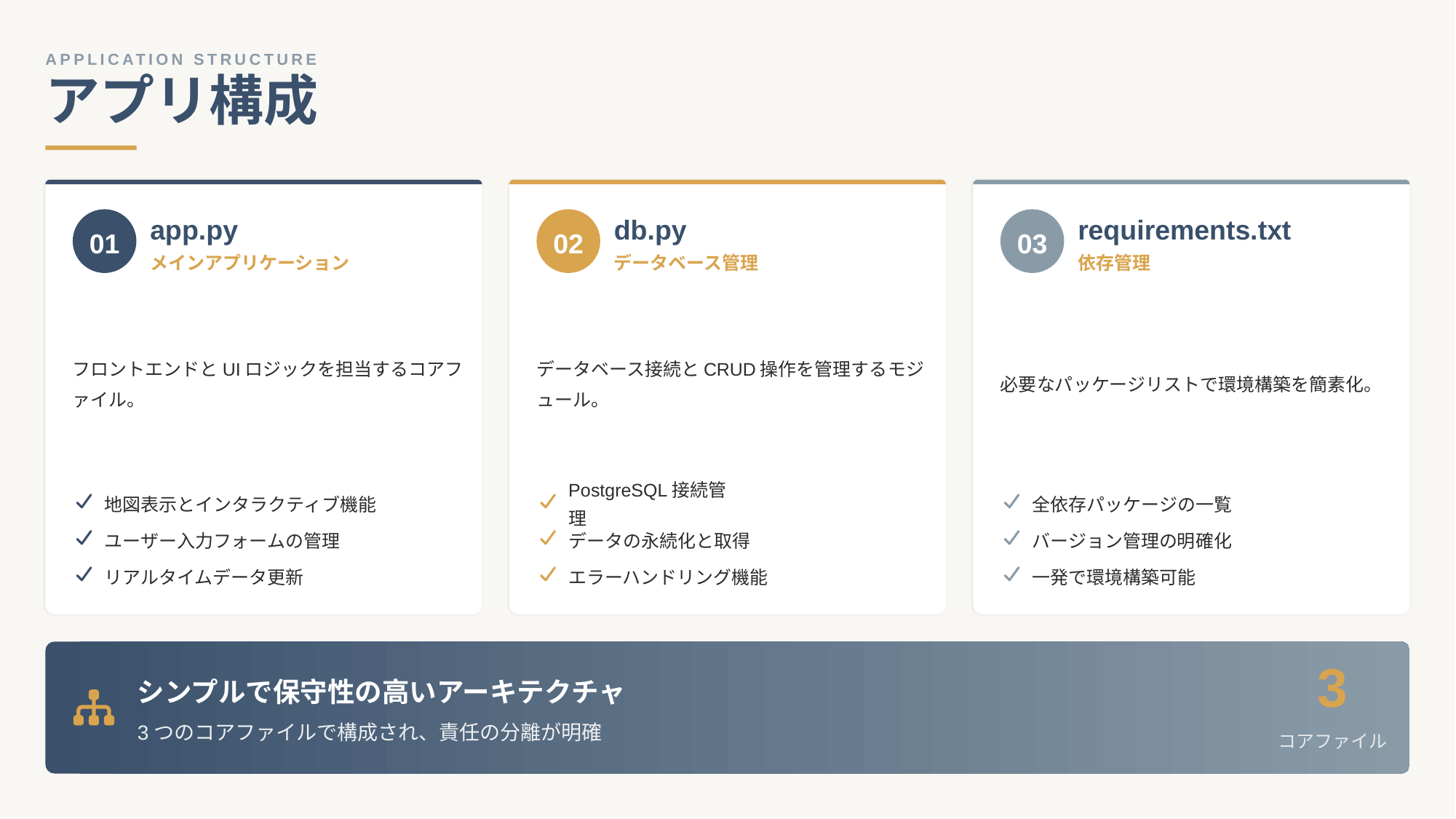

APPLICATION STRUCTURE
アプリ構成

01

app.py
02

db.py
03

requirements.txt
メインアプリケーション
データベース管理
依存管理
フロントエンドとUIロジックを担当するコアファイル。
データベース接続とCRUD操作を管理するモジュール。
必要なパッケージリストで環境構築を簡素化。
地図表示とインタラクティブ機能
PostgreSQL接続管理
全依存パッケージの一覧

ユーザー入力フォームの管理
データの永続化と取得
バージョン管理の明確化

リアルタイムデータ更新
エラーハンドリング機能
一発で環境構築可能

3
シンプルで保守性の高いアーキテクチャ

3つのコアファイルで構成され、責任の分離が明確
コアファイル